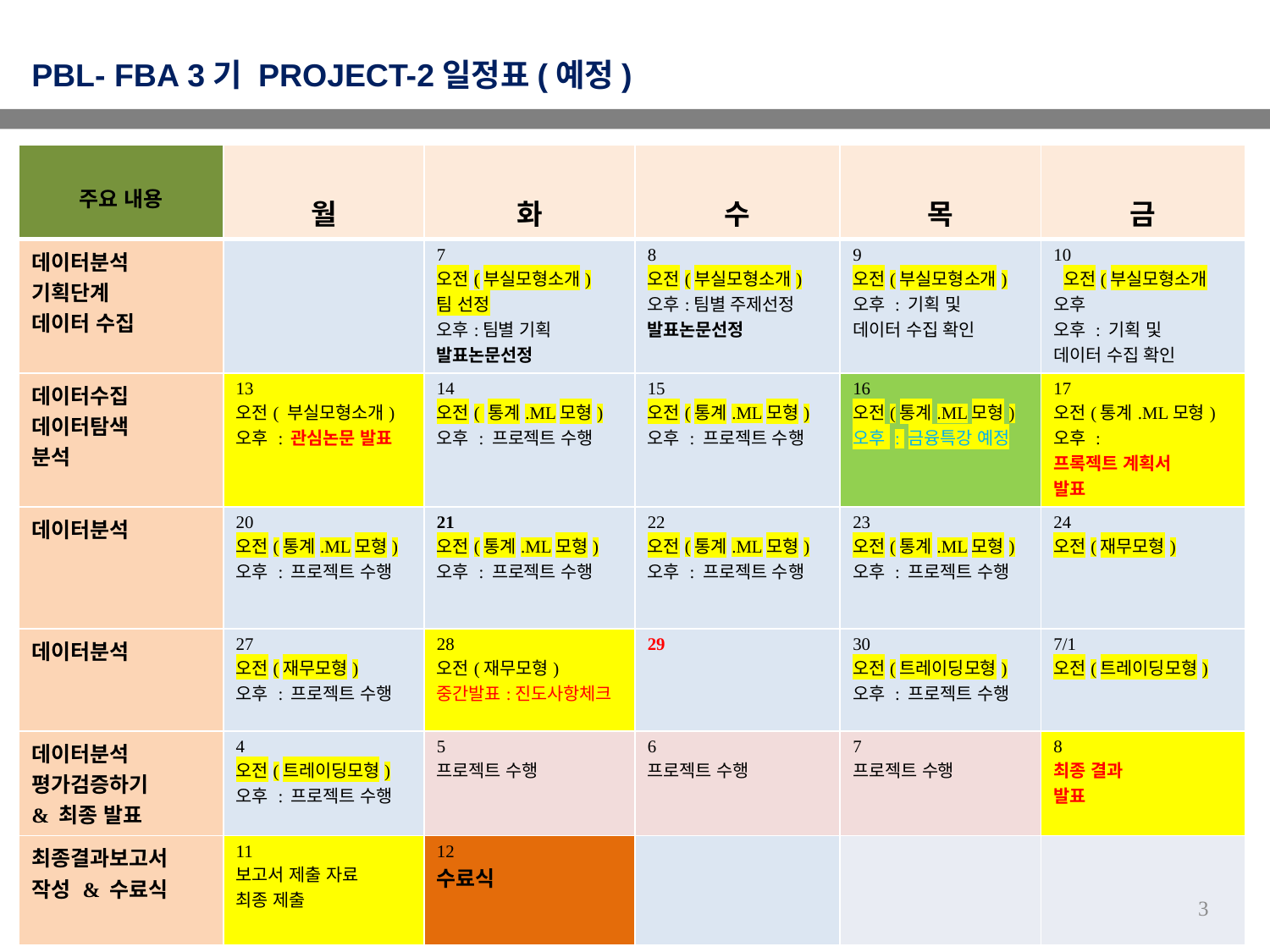

PBL- FBA 3기 PROJECT-2일정표(예정)

| 주요 내용 | 월 | 화 | 수 | 목 | 금 |
| --- | --- | --- | --- | --- | --- |
| 데이터분석 기획단계 데이터 수집 |  | 7 오전(부실모형소개) 팀 선정 오후:팀별 기획 발표논문선정 | 8 오전(부실모형소개) 오후:팀별 주제선정 발표논문선정 | 9 오전(부실모형소개) 오후 : 기획 및 데이터 수집 확인 | 10 오전(부실모형소개 오후 오후 : 기획 및 데이터 수집 확인 |
| 데이터수집 데이터탐색 분석 | 13 오전( 부실모형소개) 오후 : 관심논문 발표 | 14 오전( 통계.ML모형) 오후 : 프로젝트 수행 | 15 오전(통계.ML모형) 오후 : 프로젝트 수행 | 16 오전(통계.ML모형) 오후 : 금융특강 예정 | 17 오전(통계.ML모형) 오후 : 프록젝트 계획서 발표 |
| 데이터분석 | 20 오전(통계.ML모형) 오후 : 프로젝트 수행 | 21 오전(통계.ML모형) 오후 : 프로젝트 수행 | 22 오전(통계.ML모형) 오후 : 프로젝트 수행 | 23 오전(통계.ML모형) 오후 : 프로젝트 수행 | 24 오전(재무모형) |
| 데이터분석 | 27 오전(재무모형) 오후 : 프로젝트 수행 | 28 오전(재무모형) 중간발표:진도사항체크 | 29 | 30 오전(트레이딩모형) 오후 : 프로젝트 수행 | 7/1 오전(트레이딩모형) |
| 데이터분석 평가검증하기 & 최종 발표 | 4 오전(트레이딩모형) 오후 : 프로젝트 수행 | 5 프로젝트 수행 | 6 프로젝트 수행 | 7 프로젝트 수행 | 8 최종 결과 발표 |
| 최종결과보고서 작성 & 수료식 | 11 보고서 제출 자료 최종 제출 | 12 수료식 |  |  |  |
UBION PBL- FBA
3